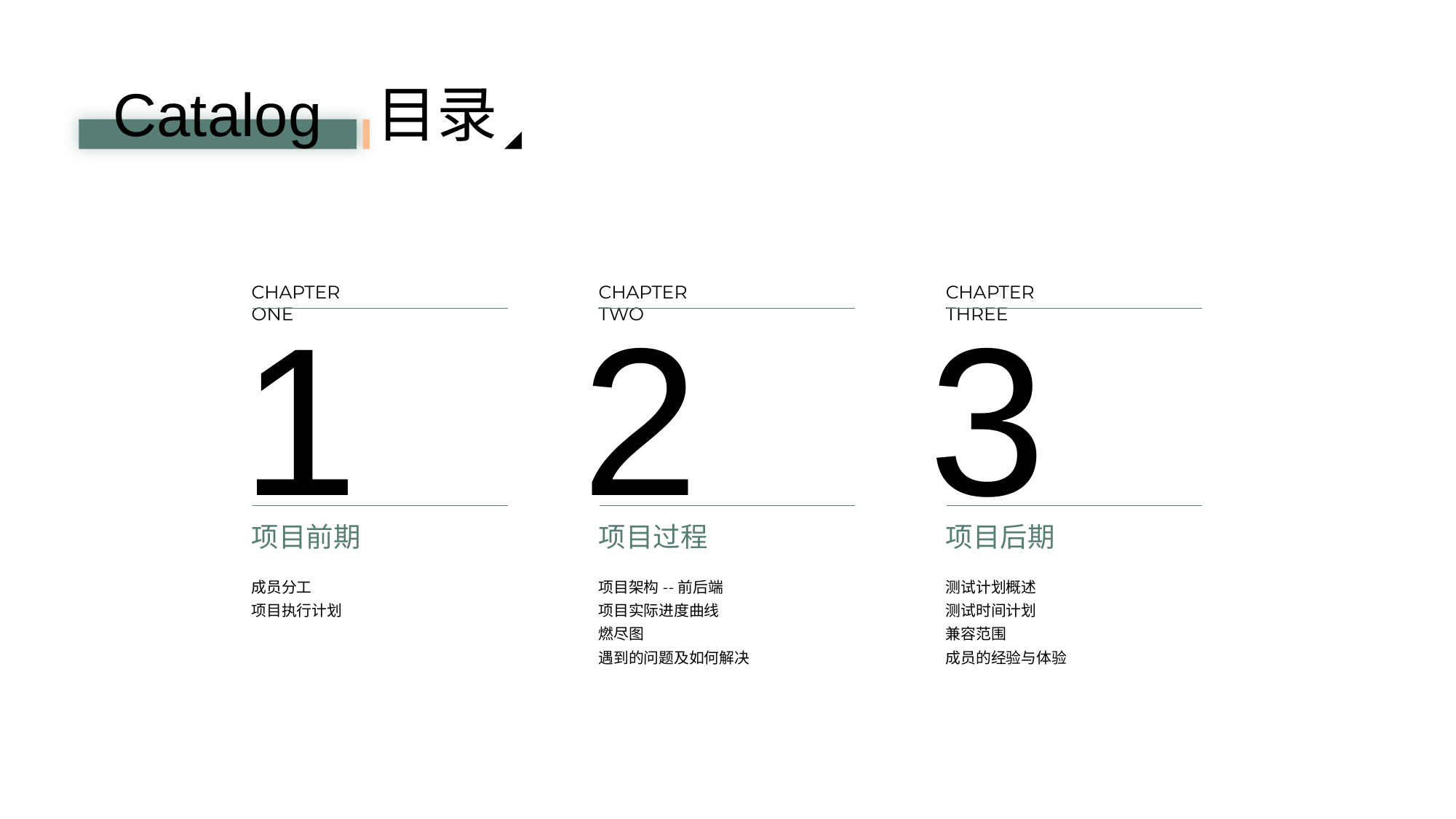

Catalog
目录

CHAPTER ONE
CHAPTER TWO
CHAPTER THREE
1
2
3
项目前期
项目过程
项目后期
成员分工
项目执行计划
项目架构--前后端
项目实际进度曲线
燃尽图
遇到的问题及如何解决
测试计划概述
测试时间计划
兼容范围
成员的经验与体验